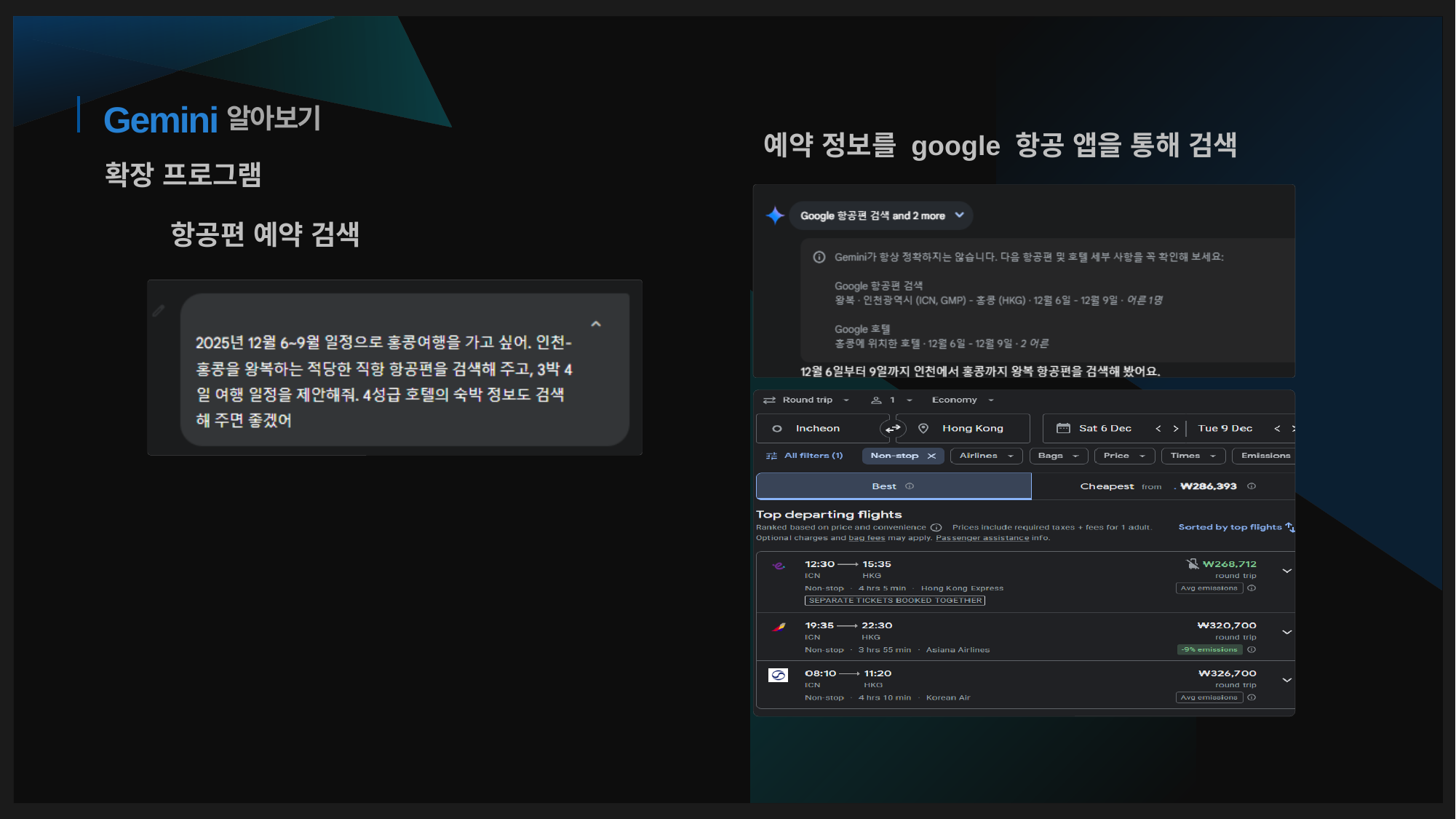

알아보기
# Gemini
예약 정보를 google 항공 앱을 통해 검색
확장 프로그램

항공편 예약 검색